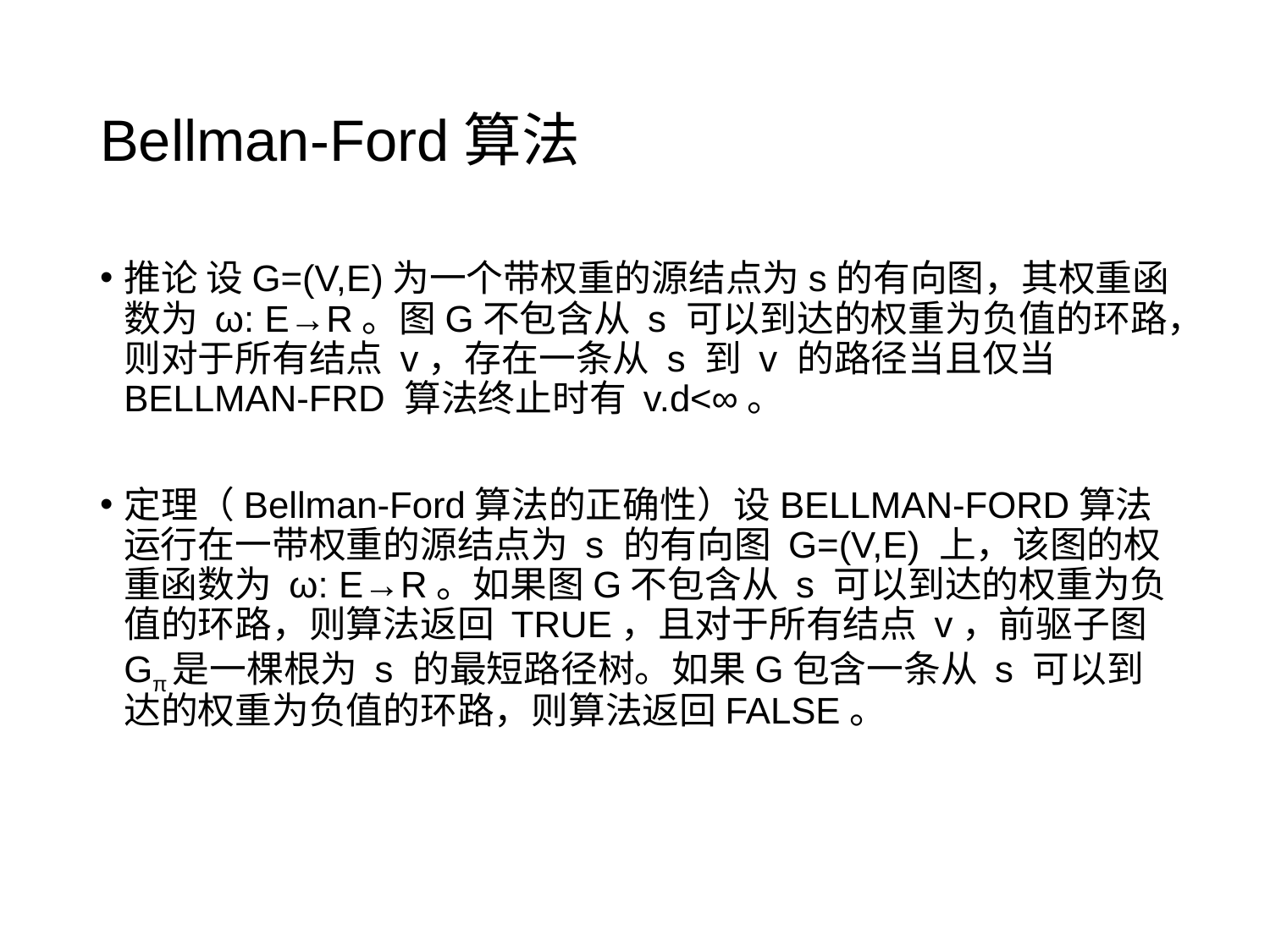

# Bellman-Ford算法
推论 设G=(V,E)为一个带权重的源结点为s的有向图，其权重函数为 ω: E→R。图G不包含从 s 可以到达的权重为负值的环路，则对于所有结点 v，存在一条从 s 到 v 的路径当且仅当 BELLMAN-FRD 算法终止时有 v.d<∞。

定理（Bellman-Ford算法的正确性）设BELLMAN-FORD算法运行在一带权重的源结点为 s 的有向图 G=(V,E) 上，该图的权重函数为 ω: E→R。如果图G不包含从 s 可以到达的权重为负值的环路，则算法返回 TRUE，且对于所有结点 v，前驱子图 Gπ是一棵根为 s 的最短路径树。如果G包含一条从 s 可以到达的权重为负值的环路，则算法返回FALSE。